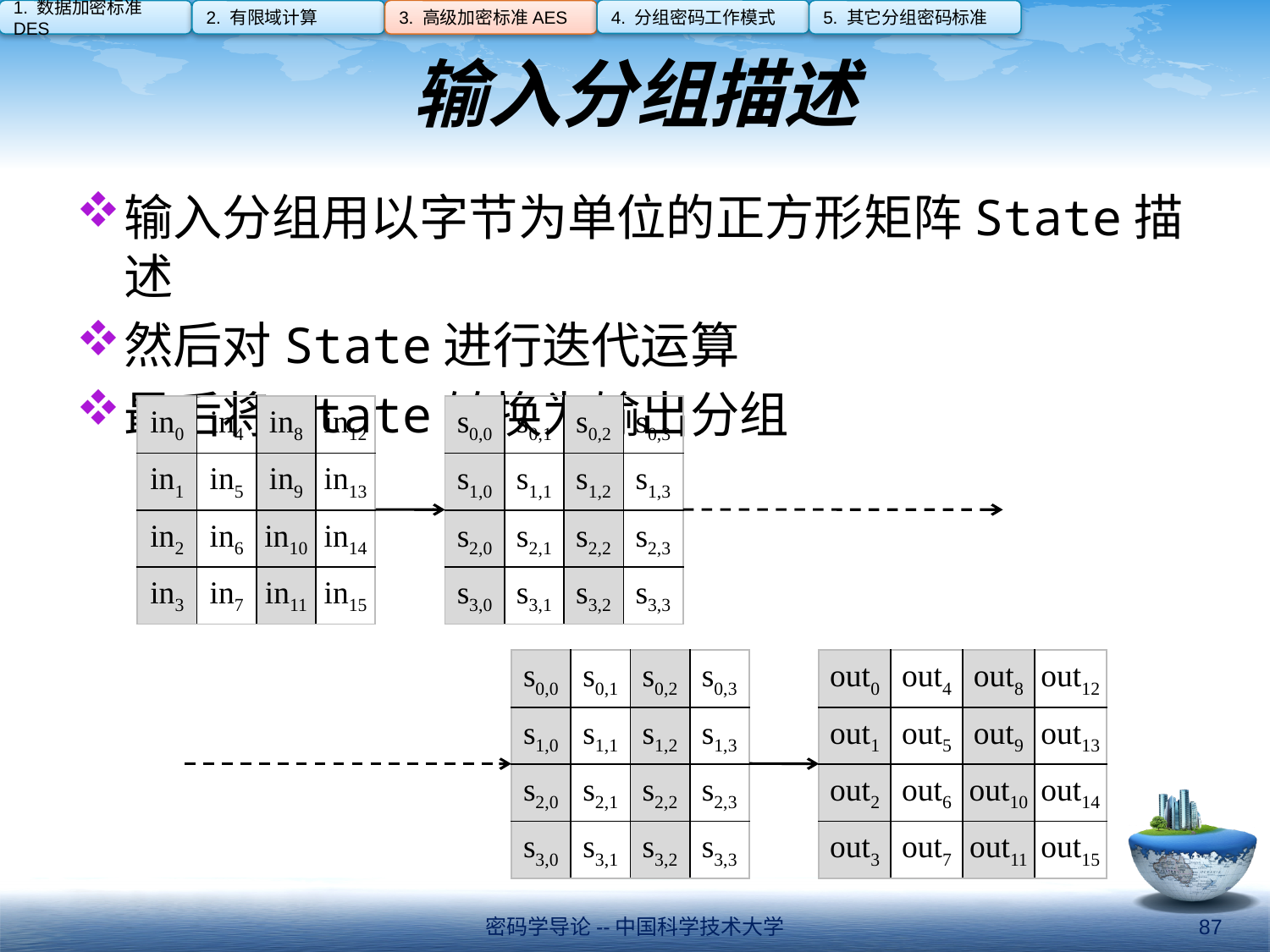

4. 分组密码工作模式
1. 数据加密标准DES
2. 有限域计算
3. 高级加密标准AES
5. 其它分组密码标准
# 输入分组描述
输入分组用以字节为单位的正方形矩阵State描述
然后对State进行迭代运算
最后将State转换为输出分组

| in0 | in4 | in8 | in12 |
| --- | --- | --- | --- |
| in1 | in5 | in9 | in13 |
| in2 | in6 | in10 | in14 |
| in3 | in7 | in11 | in15 |
| s0,0 | s0,1 | s0,2 | s0,3 |
| --- | --- | --- | --- |
| s1,0 | s1,1 | s1,2 | s1,3 |
| s2,0 | s2,1 | s2,2 | s2,3 |
| s3,0 | s3,1 | s3,2 | s3,3 |
| s0,0 | s0,1 | s0,2 | s0,3 |
| --- | --- | --- | --- |
| s1,0 | s1,1 | s1,2 | s1,3 |
| s2,0 | s2,1 | s2,2 | s2,3 |
| s3,0 | s3,1 | s3,2 | s3,3 |
| out0 | out4 | out8 | out12 |
| --- | --- | --- | --- |
| out1 | out5 | out9 | out13 |
| out2 | out6 | out10 | out14 |
| out3 | out7 | out11 | out15 |
密码学导论--中国科学技术大学
87